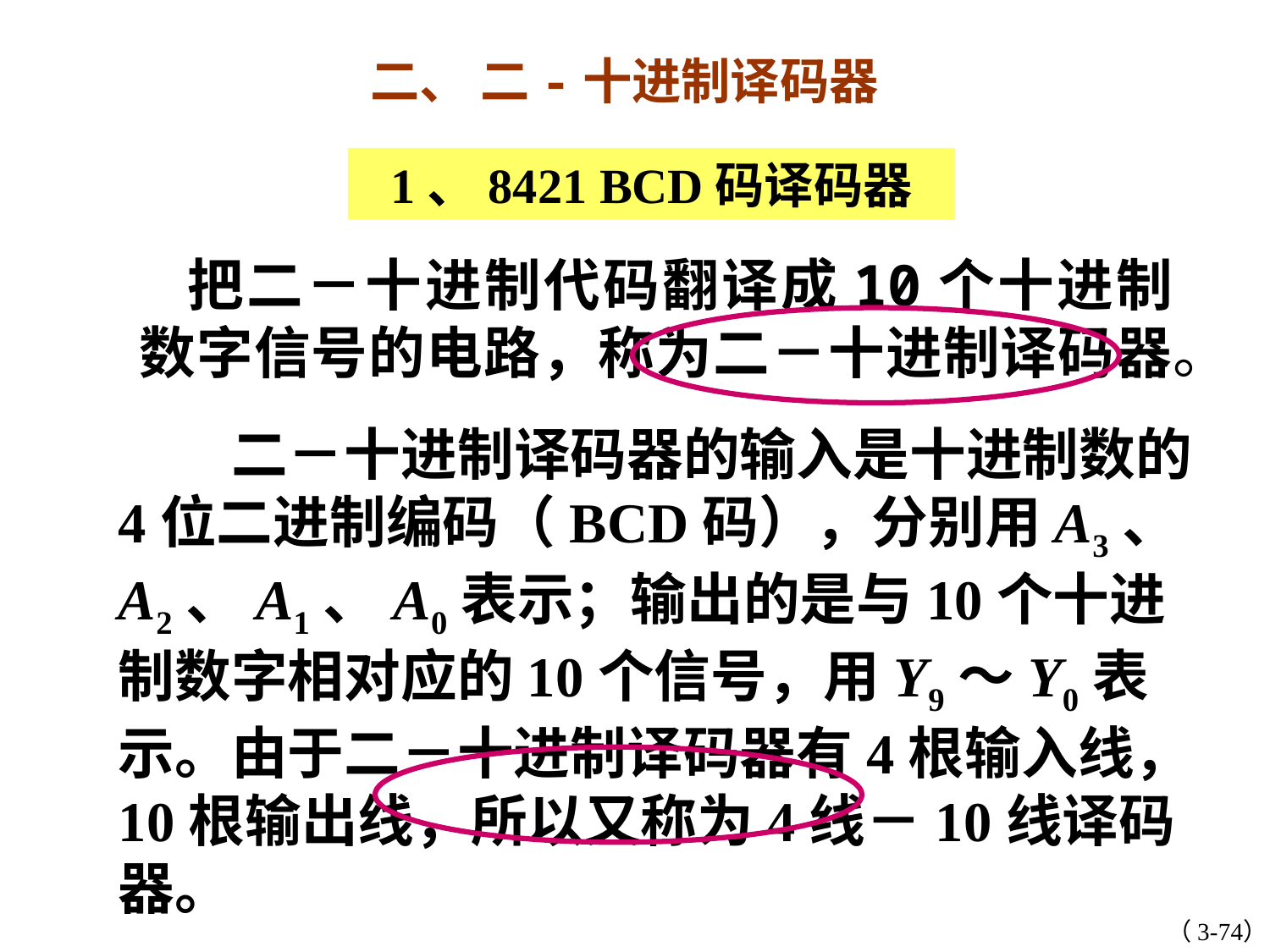

二、 二-十进制译码器
1、8421 BCD码译码器
  把二－十进制代码翻译成10个十进制数字信号的电路，称为二－十进制译码器。

　　二－十进制译码器的输入是十进制数的4位二进制编码（BCD码），分别用A3、A2、A1、A0表示；输出的是与10个十进制数字相对应的10个信号，用Y9～Y0表示。由于二－十进制译码器有4根输入线，10根输出线，所以又称为4线－10线译码器。

（3-74）